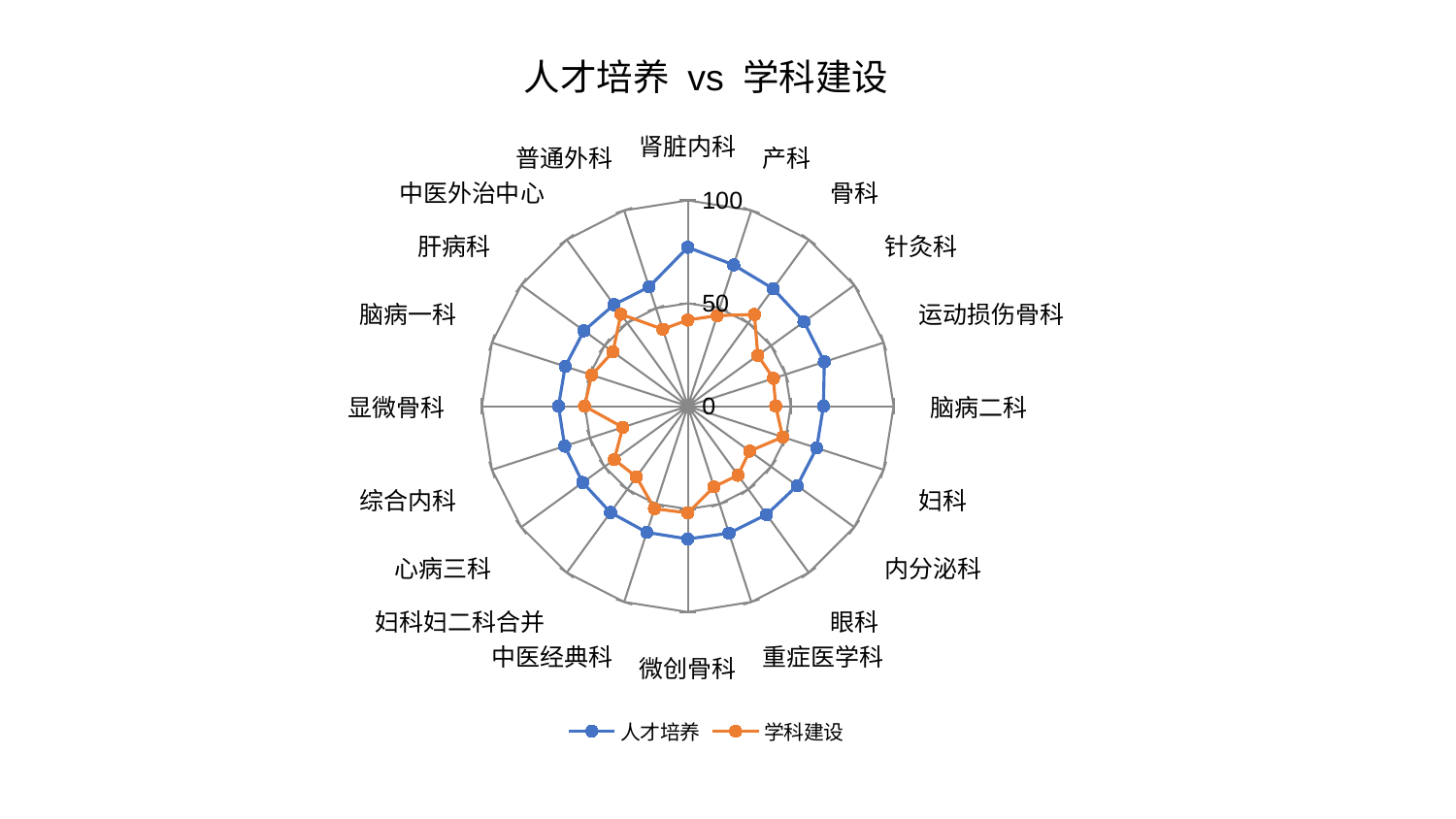

### Chart: 人才培养 vs 学科建设

| Category | 人才培养 | 学科建设 |
|---|---|---|
| 肾脏内科 | 77.20638297849611 | 41.871913890961984 |
| 产科 | 72.16720718812475 | 46.25213525104643 |
| 骨科 | 70.57291016743956 | 55.112971509391286 |
| 针灸科 | 69.7675589166502 | 42.07657106463913 |
| 运动损伤骨科 | 69.75122554811952 | 43.74828233560455 |
| 脑病二科 | 65.91367109105393 | 42.720252124854646 |
| 妇科 | 65.84851364891658 | 48.514869858607305 |
| 内分泌科 | 65.7033658383025 | 37.13792754570196 |
| 眼科 | 65.12424414170617 | 41.49706390636041 |
| 重症医学科 | 64.88834422095063 | 41.23592748070641 |
| 微创骨科 | 64.51346262792462 | 51.872519501535066 |
| 中医经典科 | 64.46152830264931 | 52.374853779534355 |
| 妇科妇二科合并 | 63.860196689818615 | 42.44545321174634 |
| 心病三科 | 63.1061276958637 | 44.139575148331296 |
| 综合内科 | 62.86781755997959 | 33.17301527736729 |
| 显微骨科 | 62.7952994760746 | 50.143100143637774 |
| 脑病一科 | 62.58991034184563 | 49.054937891276836 |
| 肝病科 | 62.345356533663384 | 44.96830621319787 |
| 中医外治中心 | 60.96463526596043 | 55.26363358945309 |
| 普通外科 | 60.93069875161073 | 39.335632441492905 |
85